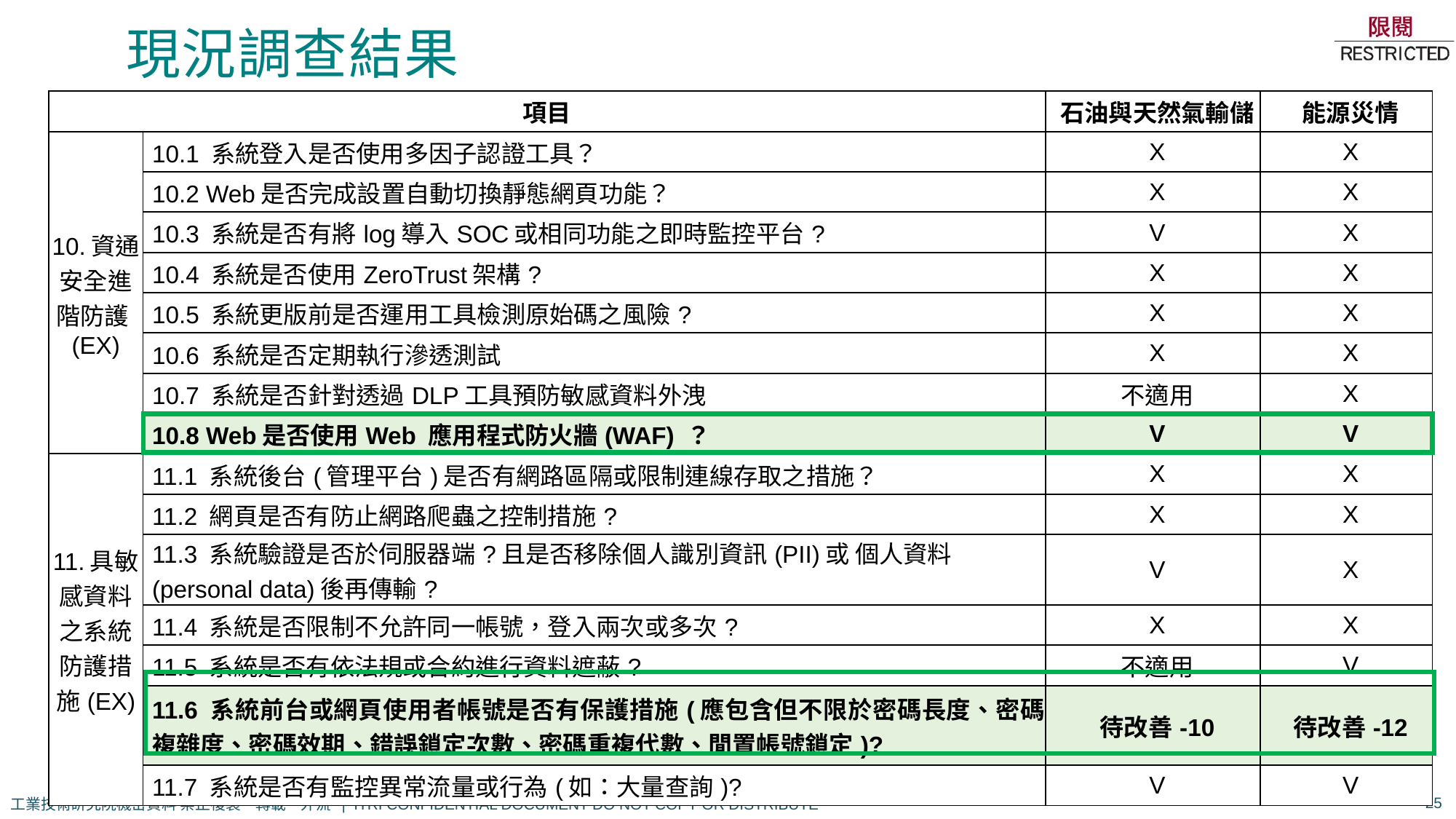

# 現況調查結果
| 項目 |  | 石油與天然氣輸儲 | 能源災情 |
| --- | --- | --- | --- |
| 10.資通安全進階防護(EX) | 10.1 系統登入是否使用多因子認證工具？ | X | X |
|  | 10.2 Web是否完成設置自動切換靜態網頁功能？ | X | X |
|  | 10.3 系統是否有將log導入SOC或相同功能之即時監控平台? | V | X |
|  | 10.4 系統是否使用ZeroTrust架構? | X | X |
|  | 10.5 系統更版前是否運用工具檢測原始碼之風險? | X | X |
|  | 10.6 系統是否定期執行滲透測試 | X | X |
|  | 10.7 系統是否針對透過DLP工具預防敏感資料外洩 | 不適用 | X |
|  | 10.8 Web是否使用Web 應用程式防火牆(WAF) ？ | V | V |
| 11.具敏感資料之系統防護措施(EX) | 11.1 系統後台(管理平台)是否有網路區隔或限制連線存取之措施？ | X | X |
|  | 11.2 網頁是否有防止網路爬蟲之控制措施? | X | X |
|  | 11.3 系統驗證是否於伺服器端?且是否移除個人識別資訊(PII)或 個人資料(personal data)後再傳輸? | V | X |
|  | 11.4 系統是否限制不允許同一帳號，登入兩次或多次? | X | X |
|  | 11.5 系統是否有依法規或合約進行資料遮蔽? | 不適用 | V |
|  | 11.6 系統前台或網頁使用者帳號是否有保護措施(應包含但不限於密碼長度、密碼複雜度、密碼效期、錯誤鎖定次數、密碼重複代數、閒置帳號鎖定)? | 待改善-10 | 待改善-12 |
|  | 11.7 系統是否有監控異常流量或行為(如：大量查詢)? | V | V |

25